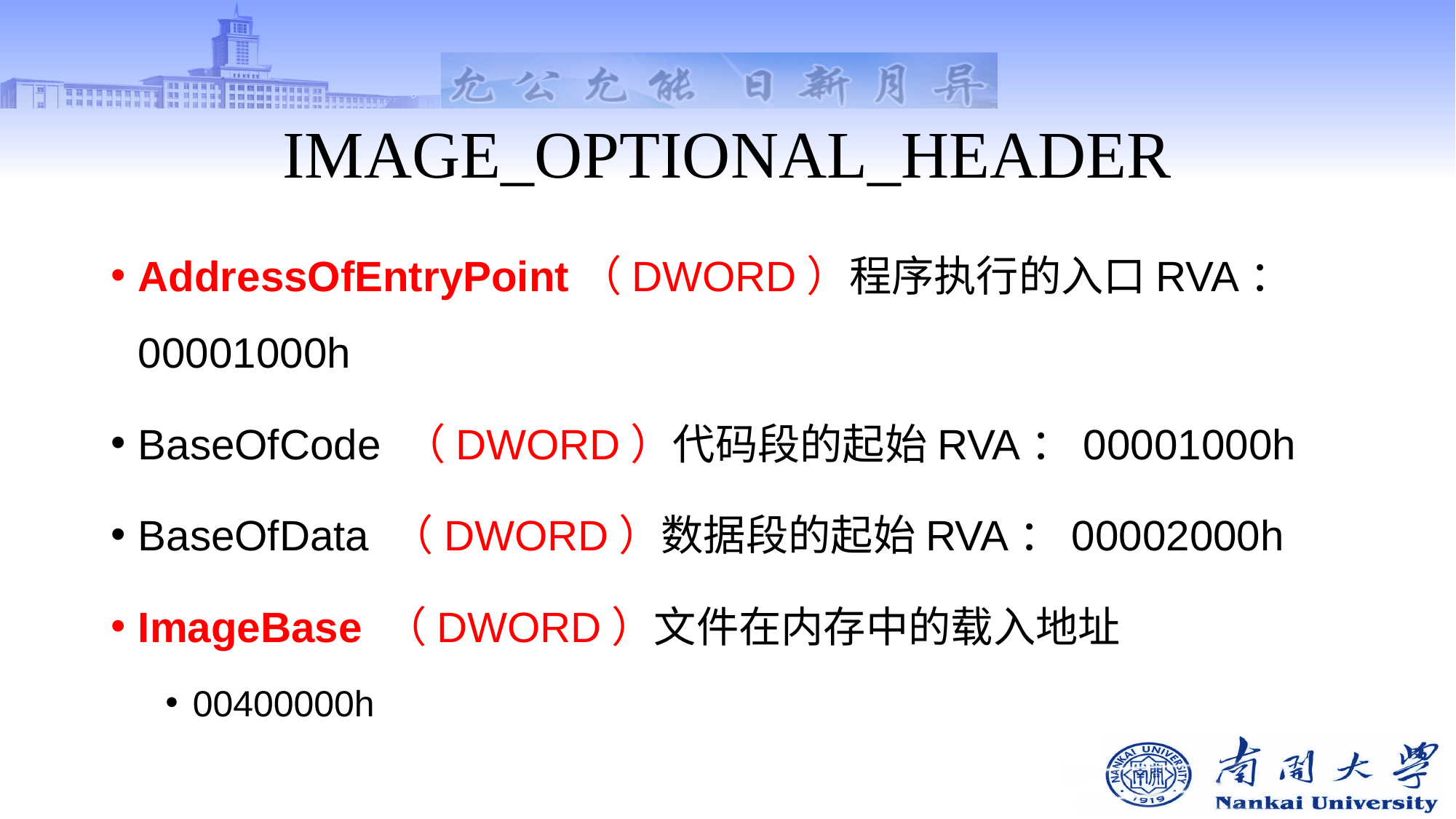

# IMAGE_OPTIONAL_HEADER
AddressOfEntryPoint（DWORD）程序执行的入口RVA：00001000h
BaseOfCode （DWORD）代码段的起始RVA：00001000h
BaseOfData （DWORD）数据段的起始RVA：00002000h
ImageBase （DWORD）文件在内存中的载入地址
00400000h